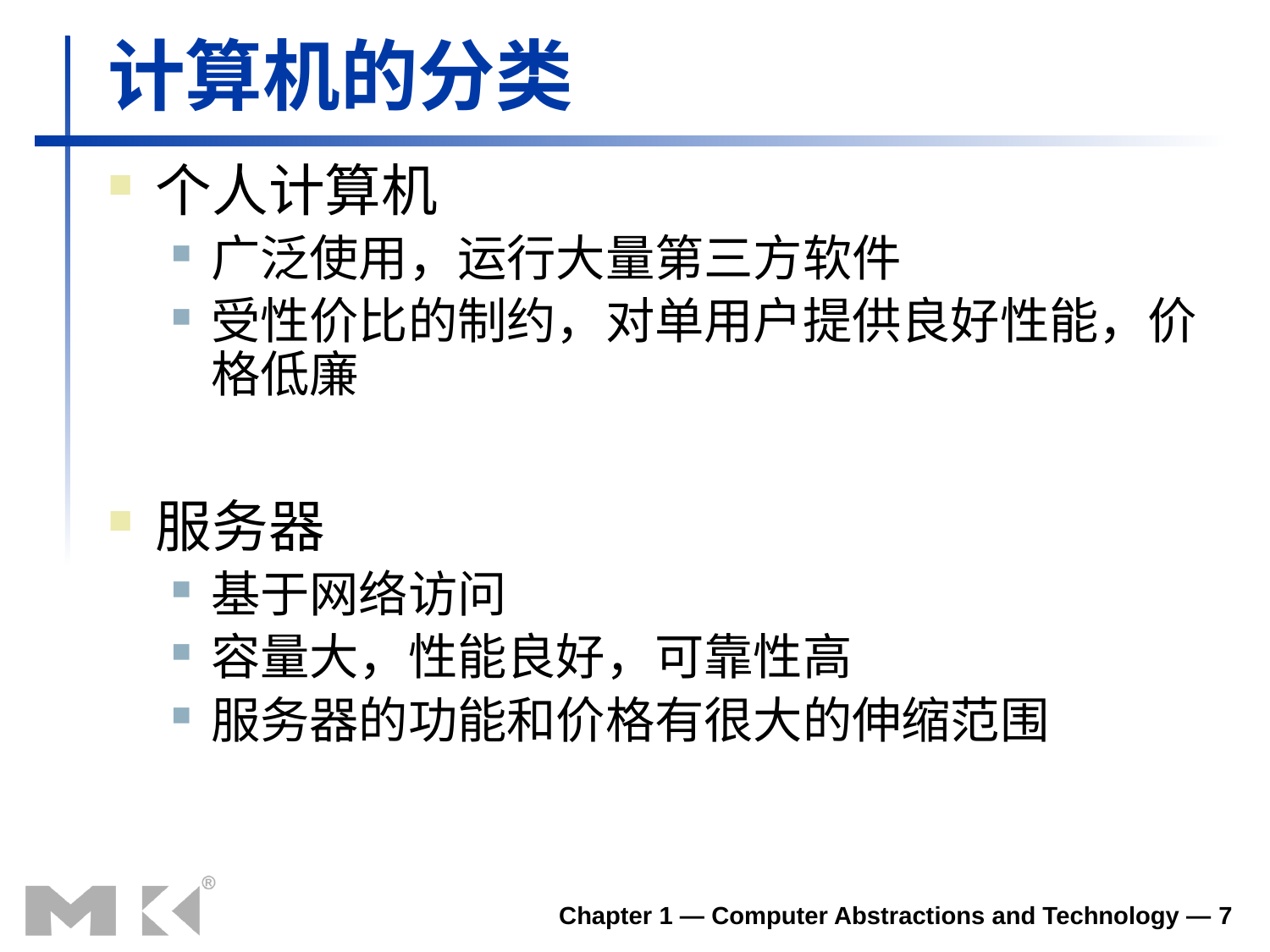

# 计算机的分类
个人计算机
广泛使用，运行大量第三方软件
受性价比的制约，对单用户提供良好性能，价格低廉

服务器
基于网络访问
容量大，性能良好，可靠性高
服务器的功能和价格有很大的伸缩范围

Chapter 1 — Computer Abstractions and Technology — 7